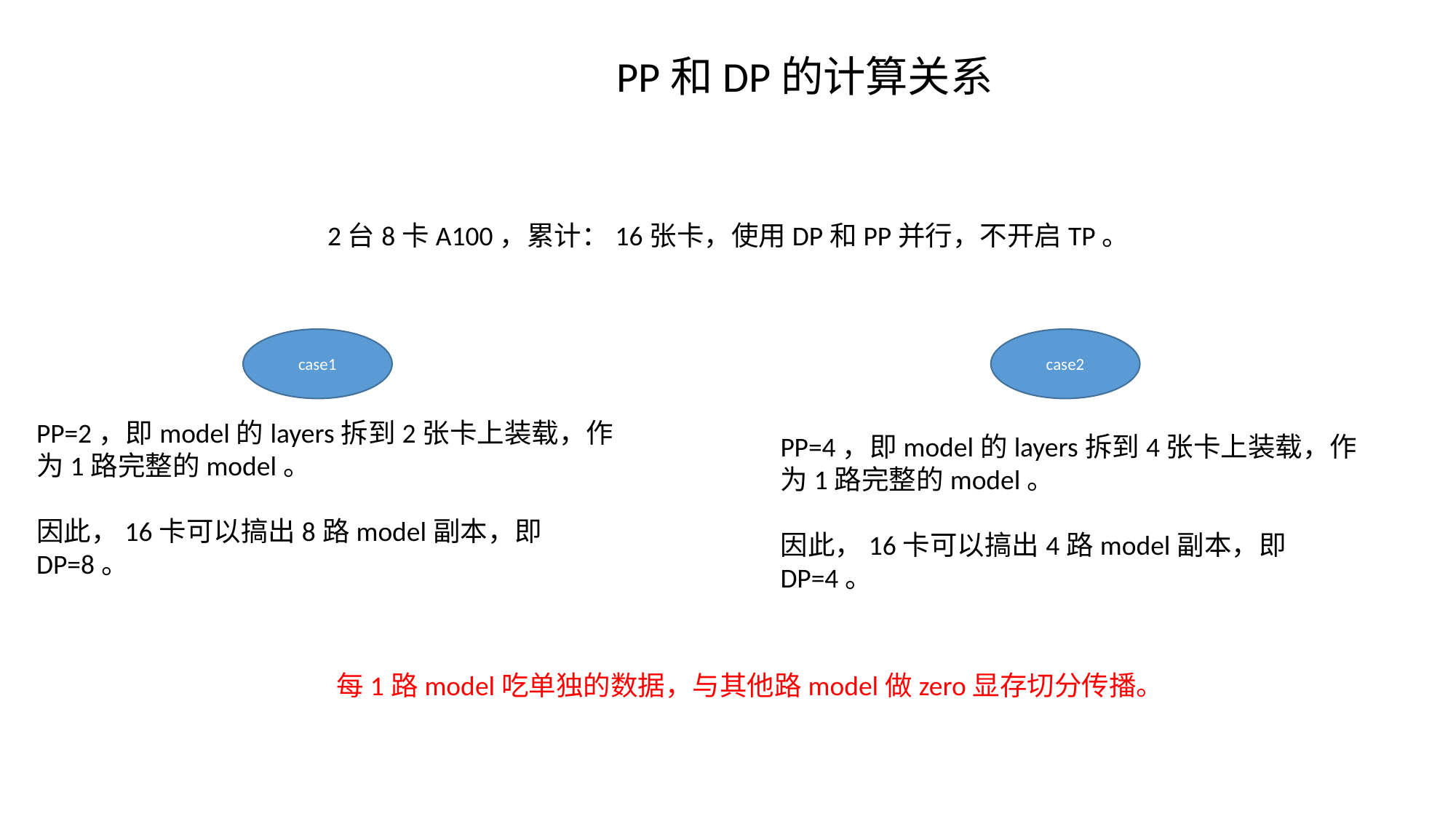

PP和DP的计算关系
2台8卡A100，累计：16张卡，使用DP和PP并行，不开启TP。
case2
case1
PP=2，即model的layers拆到2张卡上装载，作为1路完整的model。

因此，16卡可以搞出8路model副本，即DP=8。
PP=4，即model的layers拆到4张卡上装载，作为1路完整的model。

因此，16卡可以搞出4路model副本，即DP=4。

每1路model吃单独的数据，与其他路model做zero显存切分传播。